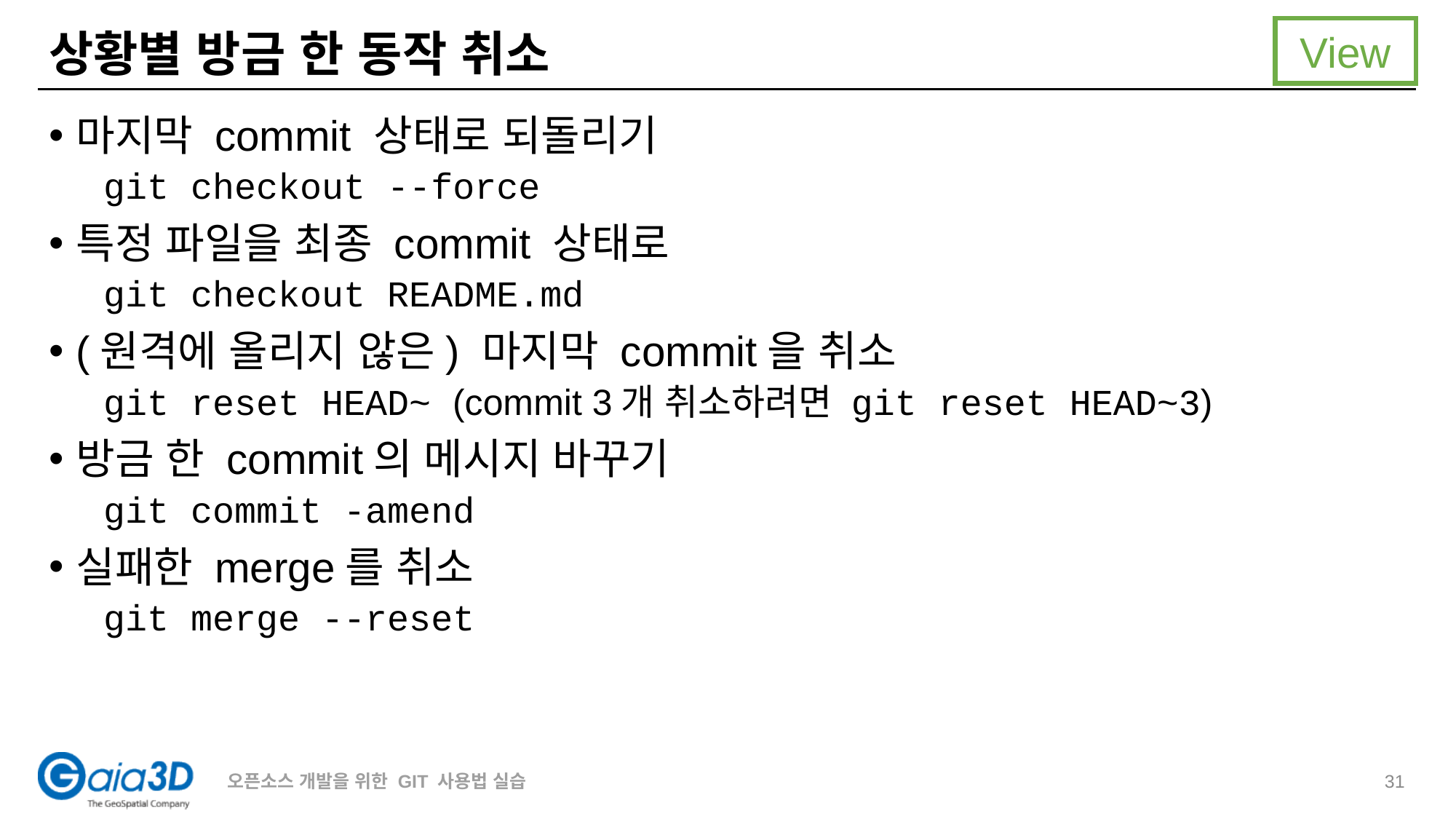

View
# 상황별 방금 한 동작 취소
마지막 commit 상태로 되돌리기
git checkout --force
특정 파일을 최종 commit 상태로
git checkout README.md
(원격에 올리지 않은) 마지막 commit을 취소
git reset HEAD~ (commit 3개 취소하려면 git reset HEAD~3)
방금 한 commit의 메시지 바꾸기
git commit -amend
실패한 merge를 취소
git merge --reset
오픈소스 개발을 위한 GIT 사용법 실습
31